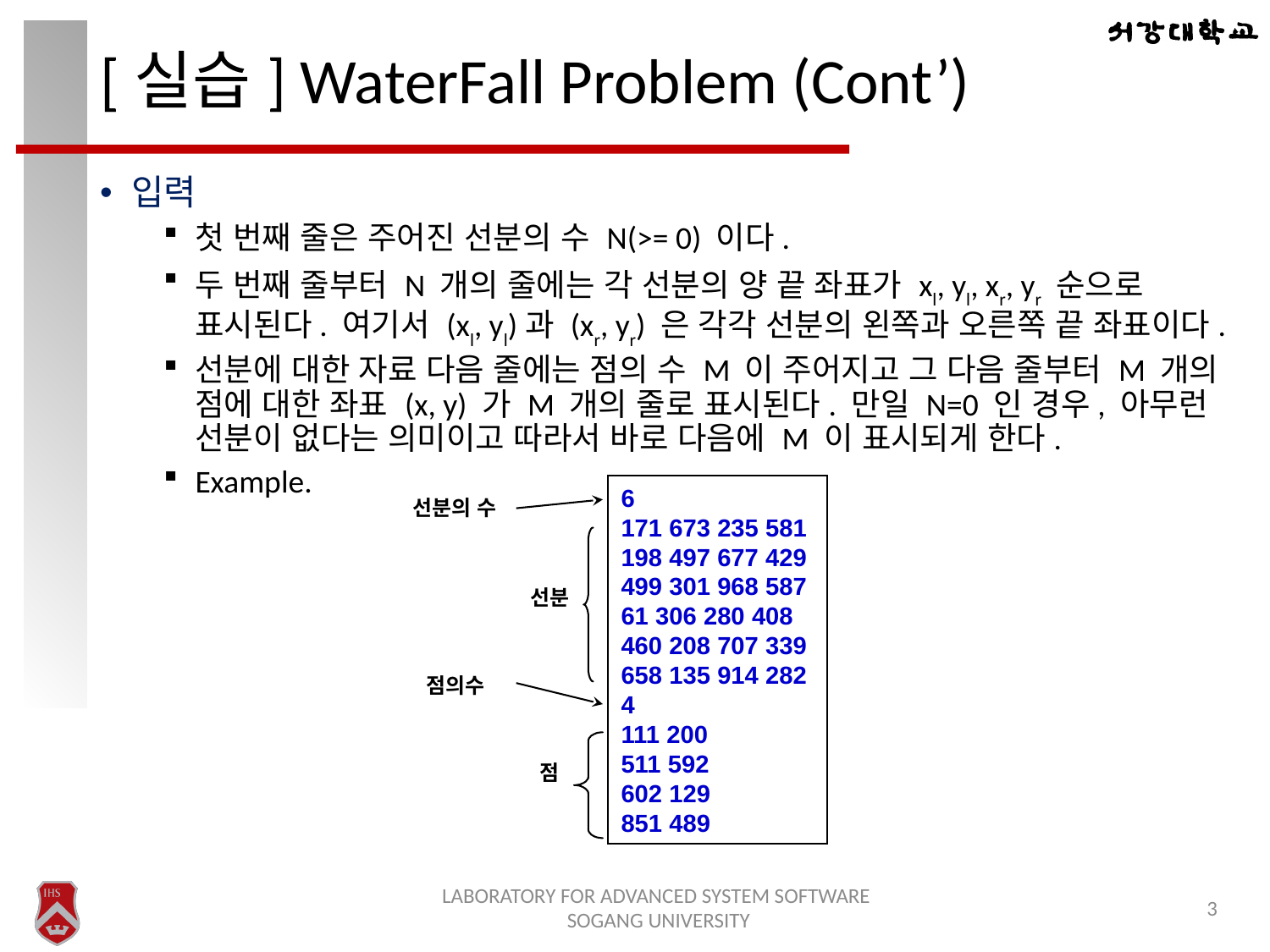

# [실습] WaterFall Problem (Cont’)
입력
첫 번째 줄은 주어진 선분의 수 N(>= 0) 이다.
두 번째 줄부터 N 개의 줄에는 각 선분의 양 끝 좌표가 xl, yl, xr, yr 순으로 표시된다. 여기서 (xl, yl)과 (xr, yr) 은 각각 선분의 왼쪽과 오른쪽 끝 좌표이다.
선분에 대한 자료 다음 줄에는 점의 수 M 이 주어지고 그 다음 줄부터 M 개의 점에 대한 좌표 (x, y) 가 M 개의 줄로 표시된다. 만일 N=0 인 경우, 아무런 선분이 없다는 의미이고 따라서 바로 다음에 M 이 표시되게 한다.
Example.
6
171 673 235 581
198 497 677 429
499 301 968 587
61 306 280 408
460 208 707 339
658 135 914 282
4
111 200
511 592
602 129
851 489
선분의 수

선분
점의수

점
LABORATORY FOR ADVANCED SYSTEM SOFTWARE
SOGANG UNIVERSITY
3